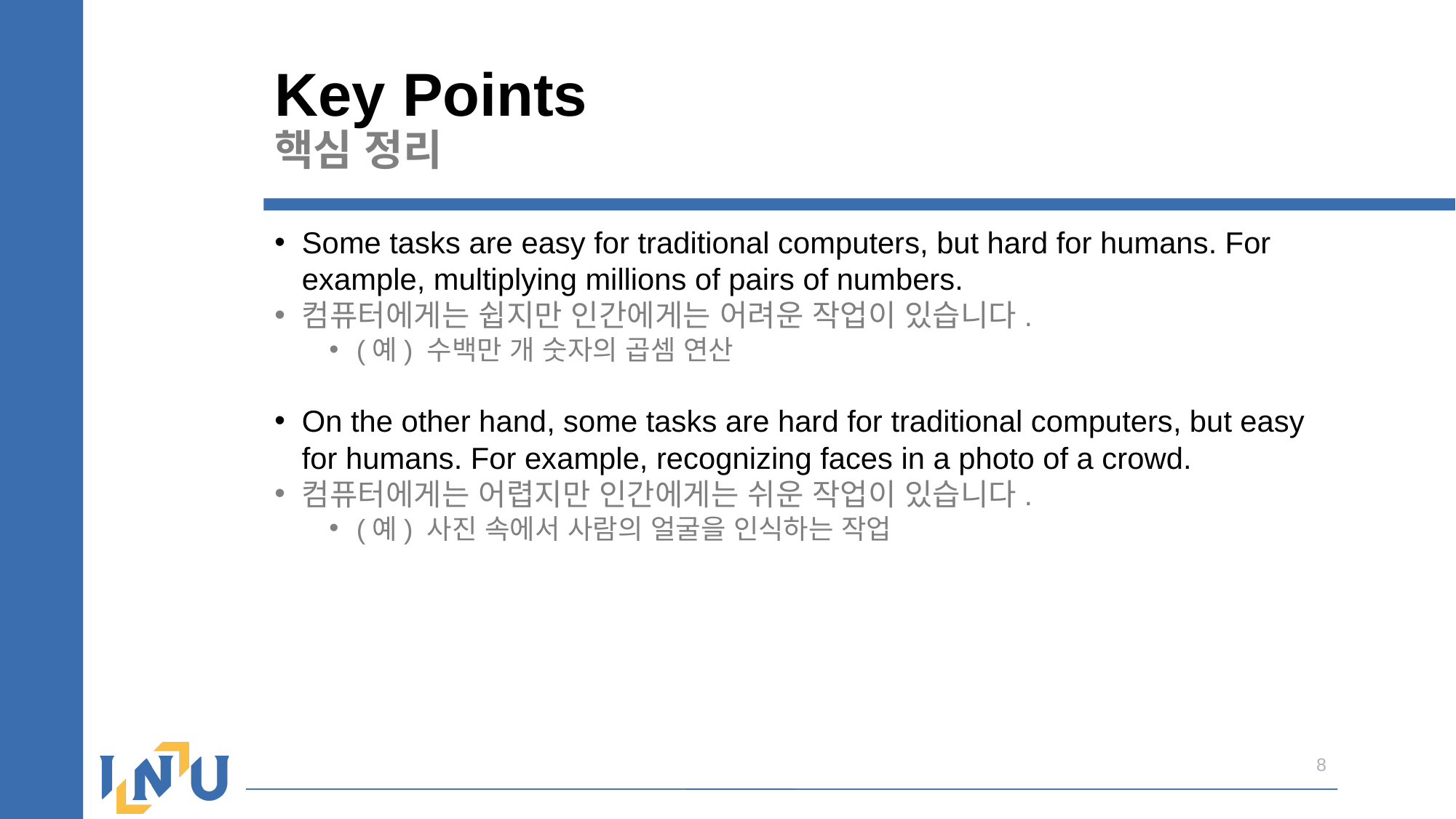

# Key Points 핵심 정리
Some tasks are easy for traditional computers, but hard for humans. For example, multiplying millions of pairs of numbers.
컴퓨터에게는 쉽지만 인간에게는 어려운 작업이 있습니다.
(예) 수백만 개 숫자의 곱셈 연산

On the other hand, some tasks are hard for traditional computers, but easy for humans. For example, recognizing faces in a photo of a crowd.
컴퓨터에게는 어렵지만 인간에게는 쉬운 작업이 있습니다.
(예) 사진 속에서 사람의 얼굴을 인식하는 작업
8